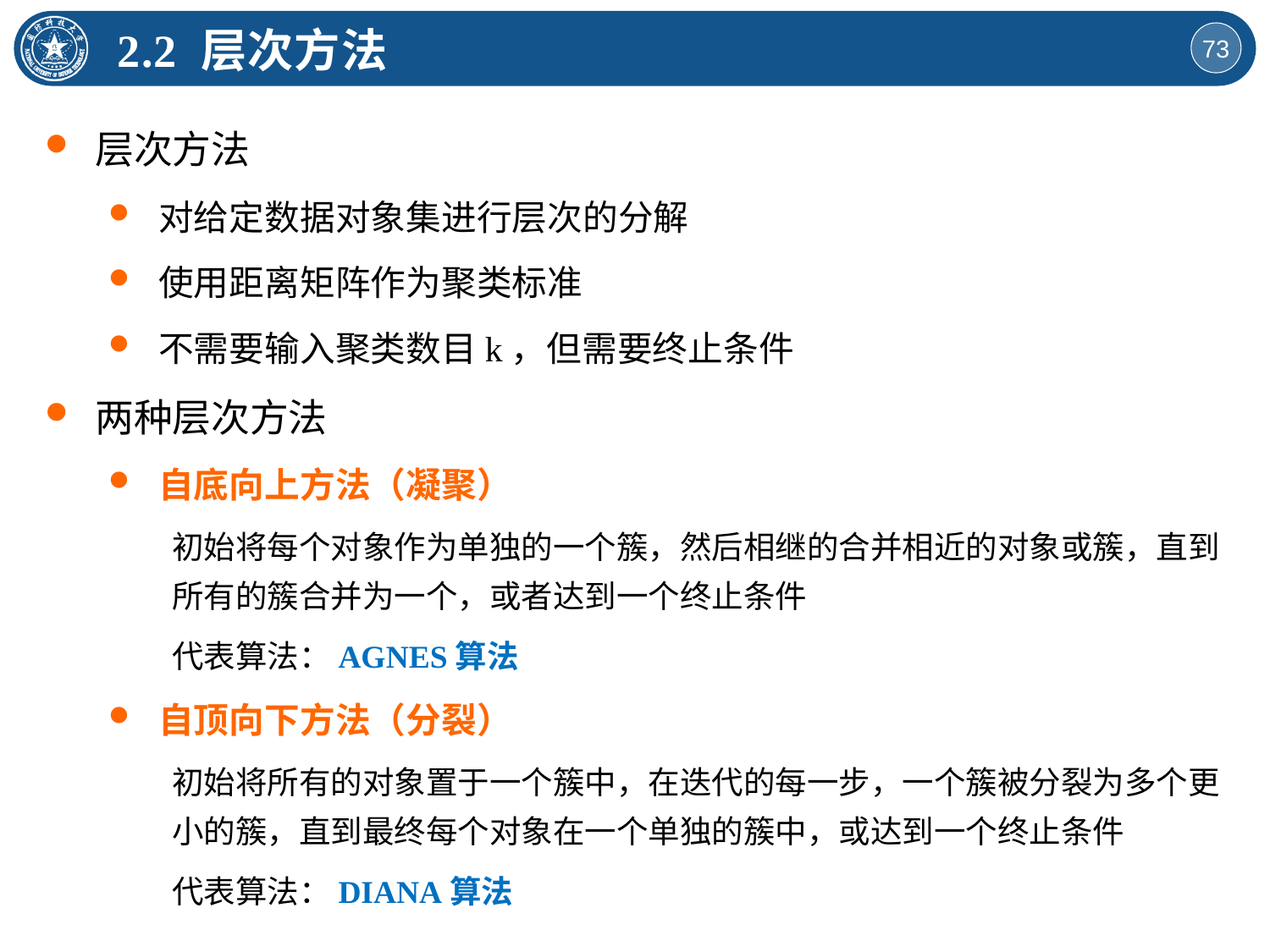

2.2 层次方法
层次方法
对给定数据对象集进行层次的分解
使用距离矩阵作为聚类标准
不需要输入聚类数目k，但需要终止条件
两种层次方法
自底向上方法（凝聚）
初始将每个对象作为单独的一个簇，然后相继的合并相近的对象或簇，直到所有的簇合并为一个，或者达到一个终止条件
代表算法：AGNES算法
自顶向下方法（分裂）
初始将所有的对象置于一个簇中，在迭代的每一步，一个簇被分裂为多个更小的簇，直到最终每个对象在一个单独的簇中，或达到一个终止条件
代表算法：DIANA算法